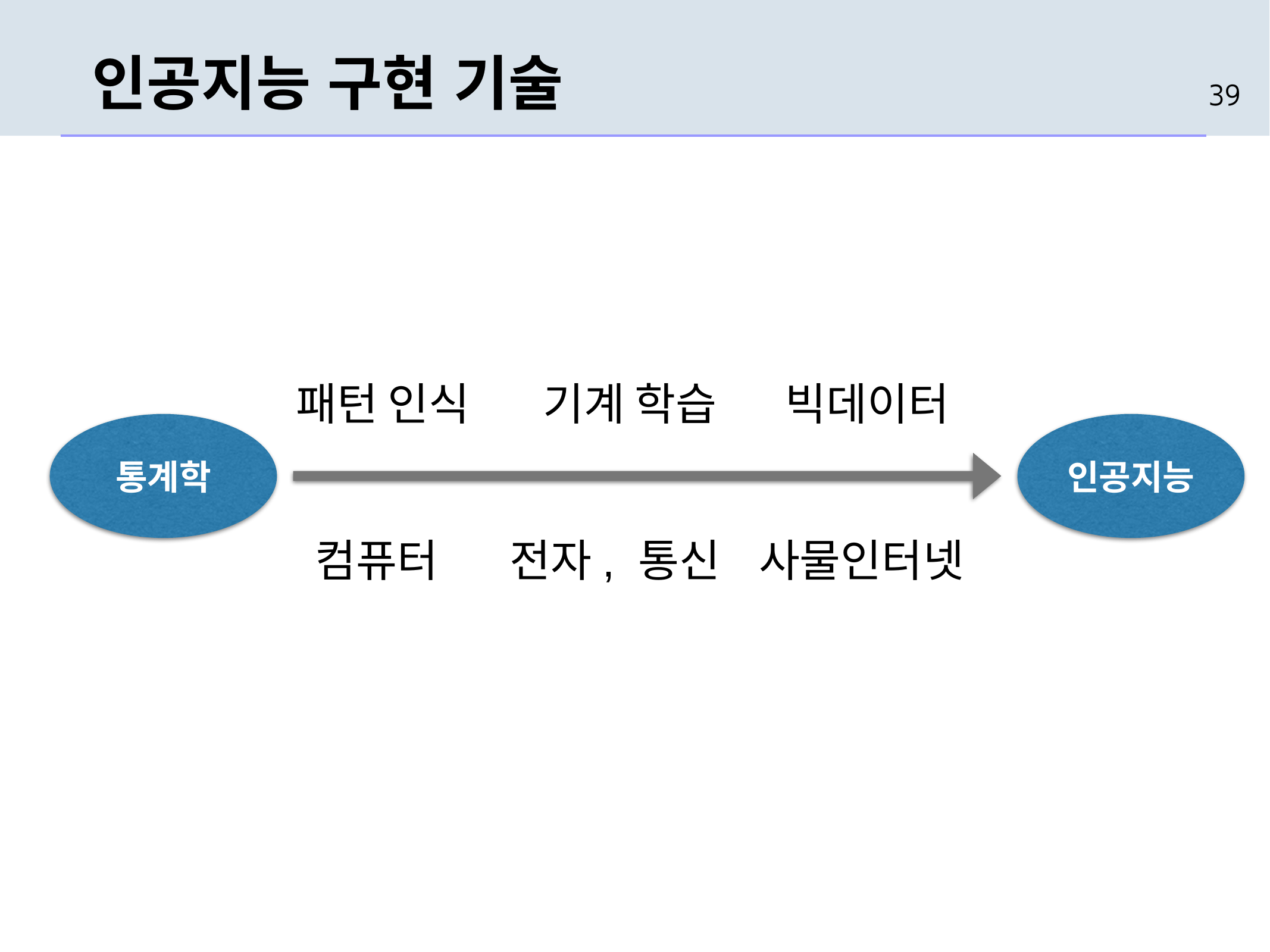

# 인공지능 구현 기술
39
패턴 인식
기계 학습
빅데이터
통계학
인공지능

컴퓨터
전자, 통신
사물인터넷